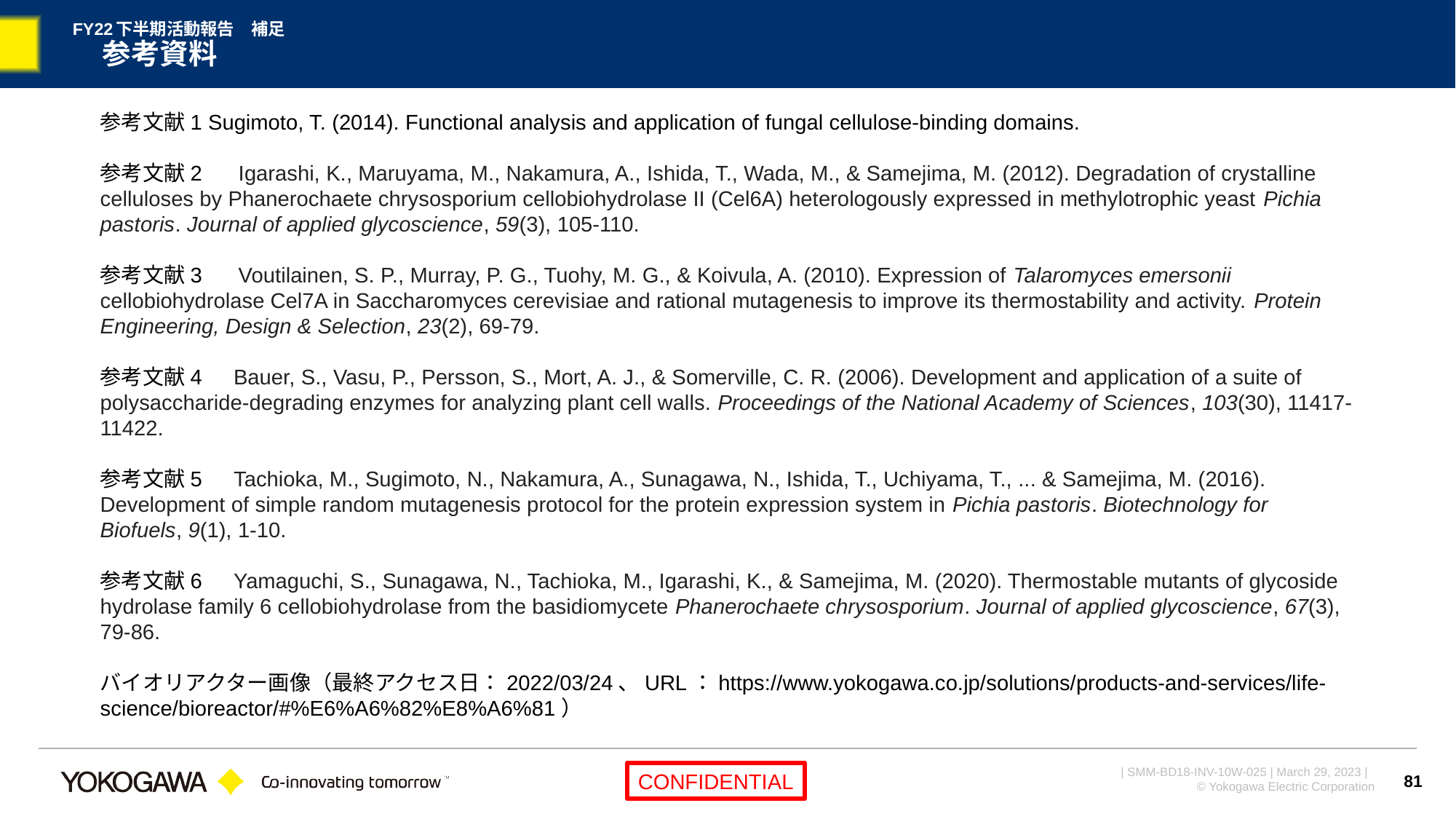

# FY22下半期活動報告　補足 　参考資料
参考文献1 Sugimoto, T. (2014). Functional analysis and application of fungal cellulose-binding domains.

参考文献2　 Igarashi, K., Maruyama, M., Nakamura, A., Ishida, T., Wada, M., & Samejima, M. (2012). Degradation of crystalline celluloses by Phanerochaete chrysosporium cellobiohydrolase II (Cel6A) heterologously expressed in methylotrophic yeast Pichia pastoris. Journal of applied glycoscience, 59(3), 105-110.

参考文献3　 Voutilainen, S. P., Murray, P. G., Tuohy, M. G., & Koivula, A. (2010). Expression of Talaromyces emersonii cellobiohydrolase Cel7A in Saccharomyces cerevisiae and rational mutagenesis to improve its thermostability and activity. Protein Engineering, Design & Selection, 23(2), 69-79.

参考文献4　Bauer, S., Vasu, P., Persson, S., Mort, A. J., & Somerville, C. R. (2006). Development and application of a suite of polysaccharide-degrading enzymes for analyzing plant cell walls. Proceedings of the National Academy of Sciences, 103(30), 11417-11422.

参考文献5　Tachioka, M., Sugimoto, N., Nakamura, A., Sunagawa, N., Ishida, T., Uchiyama, T., ... & Samejima, M. (2016). Development of simple random mutagenesis protocol for the protein expression system in Pichia pastoris. Biotechnology for Biofuels, 9(1), 1-10.

参考文献6　Yamaguchi, S., Sunagawa, N., Tachioka, M., Igarashi, K., & Samejima, M. (2020). Thermostable mutants of glycoside hydrolase family 6 cellobiohydrolase from the basidiomycete Phanerochaete chrysosporium. Journal of applied glycoscience, 67(3), 79-86.

バイオリアクター画像（最終アクセス日：2022/03/24、URL：https://www.yokogawa.co.jp/solutions/products-and-services/life-science/bioreactor/#%E6%A6%82%E8%A6%81）
81